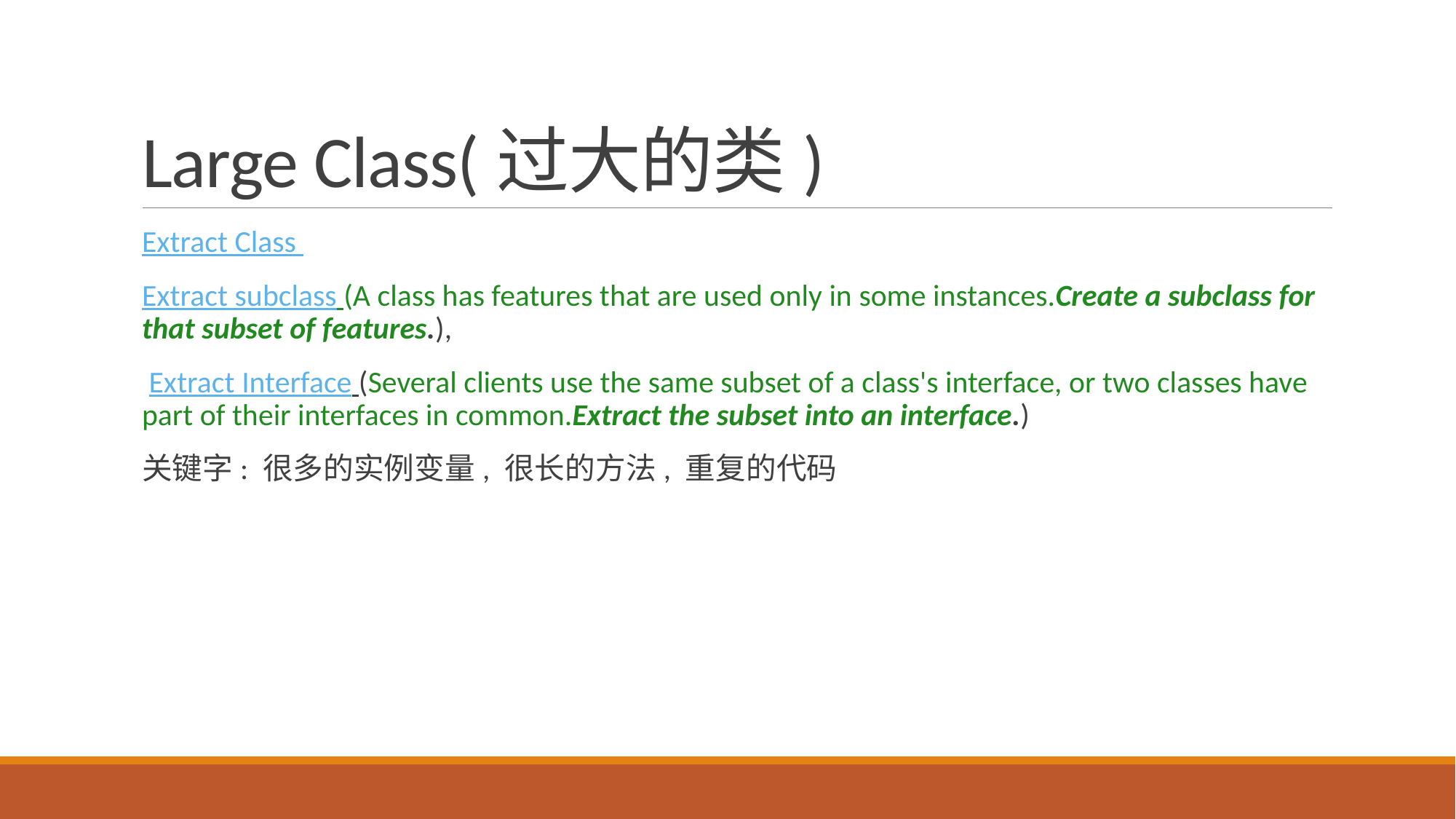

# Large Class(过大的类)
Extract Class
Extract subclass (A class has features that are used only in some instances.Create a subclass for that subset of features.),
 Extract Interface (Several clients use the same subset of a class's interface, or two classes have part of their interfaces in common.Extract the subset into an interface.)
关键字: 很多的实例变量, 很长的方法, 重复的代码